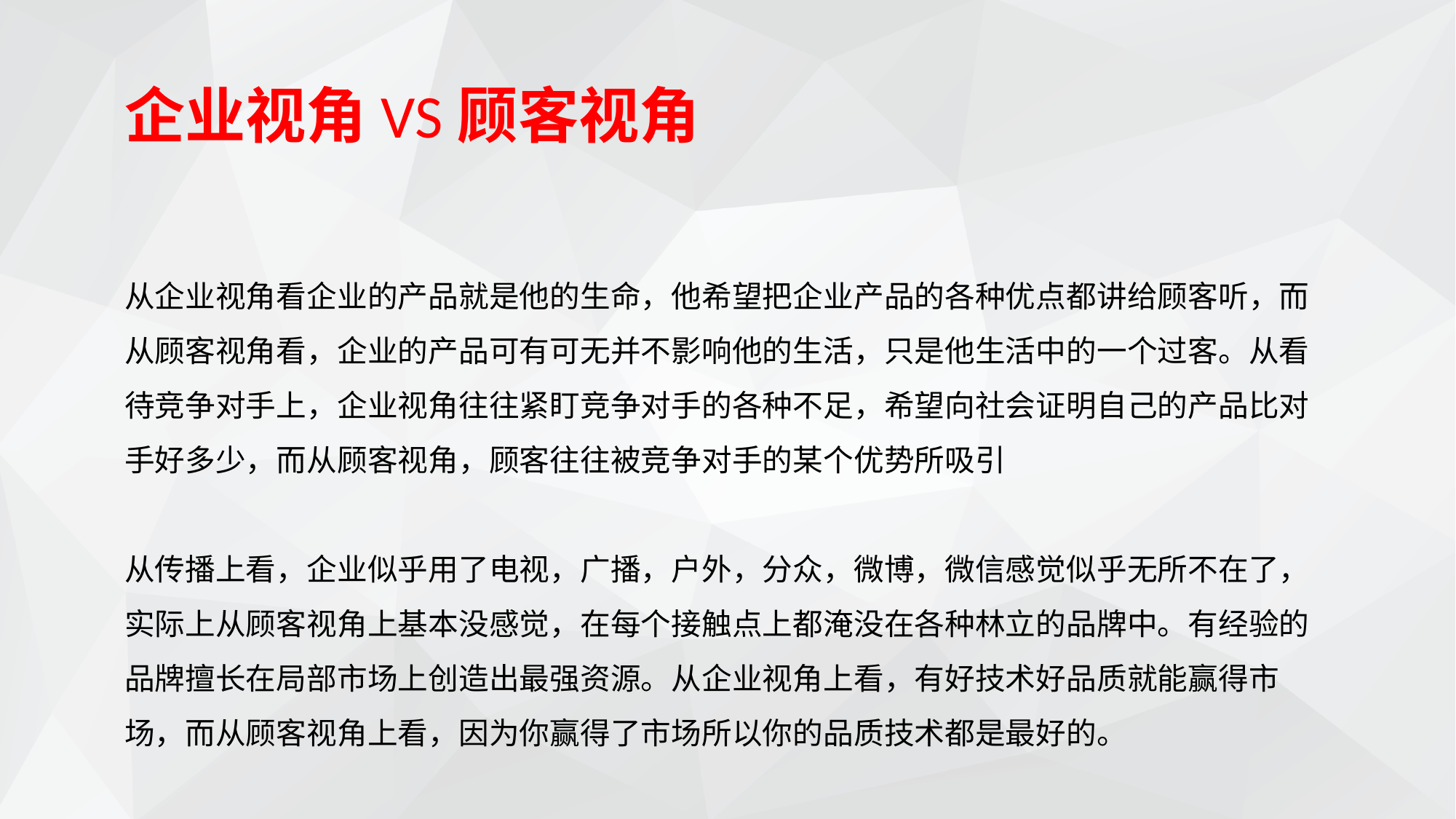

企业视角VS顾客视角

从企业视角看企业的产品就是他的生命，他希望把企业产品的各种优点都讲给顾客听，而从顾客视角看，企业的产品可有可无并不影响他的生活，只是他生活中的一个过客。从看待竞争对手上，企业视角往往紧盯竞争对手的各种不足，希望向社会证明自己的产品比对手好多少，而从顾客视角，顾客往往被竞争对手的某个优势所吸引

从传播上看，企业似乎用了电视，广播，户外，分众，微博，微信感觉似乎无所不在了，实际上从顾客视角上基本没感觉，在每个接触点上都淹没在各种林立的品牌中。有经验的品牌擅长在局部市场上创造出最强资源。从企业视角上看，有好技术好品质就能赢得市场，而从顾客视角上看，因为你赢得了市场所以你的品质技术都是最好的。